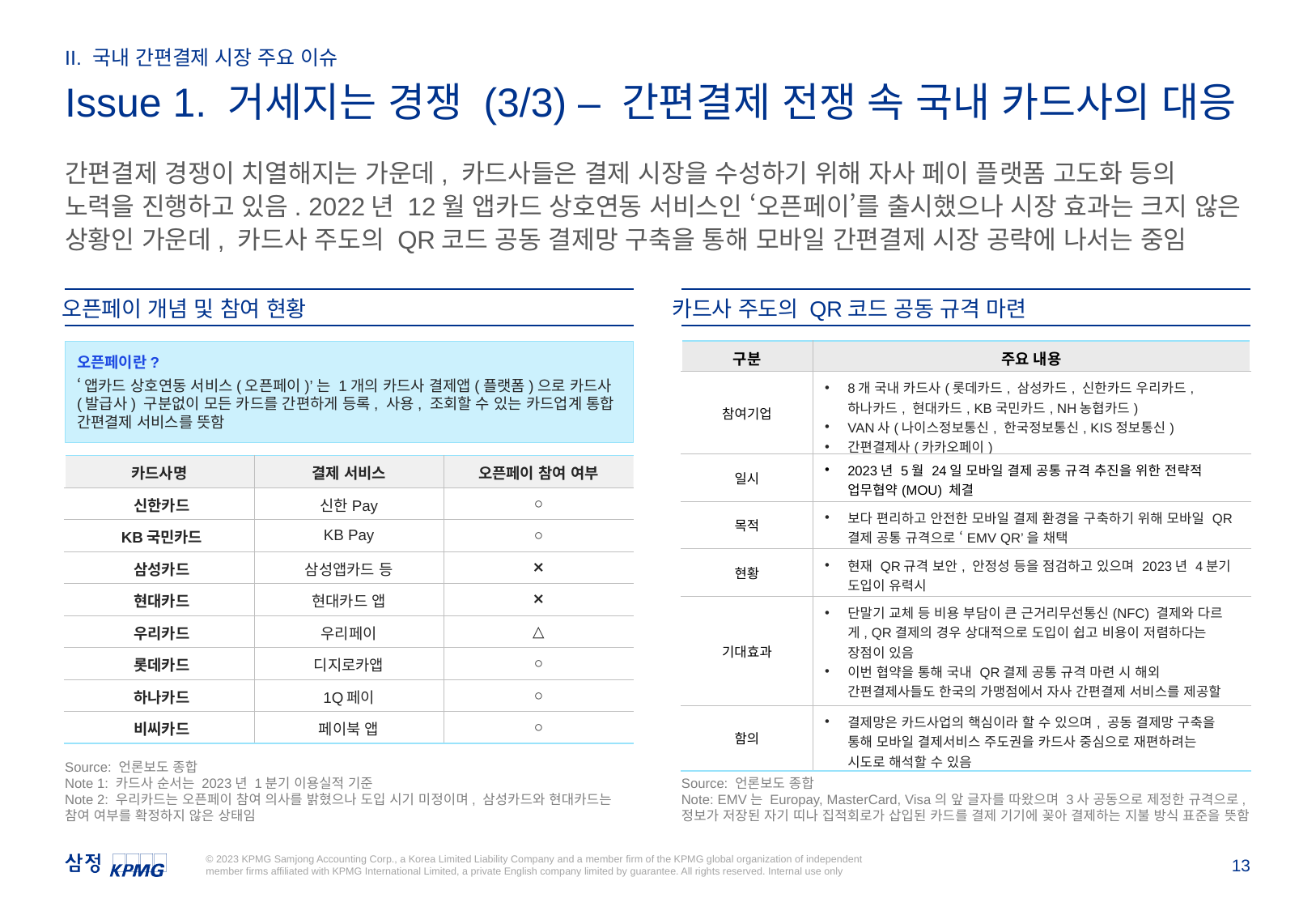

II. 국내 간편결제 시장 주요 이슈
Issue 1. 거세지는 경쟁 (3/3) – 간편결제 전쟁 속 국내 카드사의 대응
간편결제 경쟁이 치열해지는 가운데, 카드사들은 결제 시장을 수성하기 위해 자사 페이 플랫폼 고도화 등의 노력을 진행하고 있음. 2022년 12월 앱카드 상호연동 서비스인 ‘오픈페이’를 출시했으나 시장 효과는 크지 않은 상황인 가운데, 카드사 주도의 QR코드 공동 결제망 구축을 통해 모바일 간편결제 시장 공략에 나서는 중임
오픈페이 개념 및 참여 현황
카드사 주도의 QR코드 공동 규격 마련
오픈페이란?
‘앱카드 상호연동 서비스(오픈페이)’는 1개의 카드사 결제앱(플랫폼)으로 카드사(발급사) 구분없이 모든 카드를 간편하게 등록, 사용, 조회할 수 있는 카드업계 통합 간편결제 서비스를 뜻함
| 구분 | 주요 내용 |
| --- | --- |
| 참여기업 | 8개 국내 카드사(롯데카드, 삼성카드, 신한카드 우리카드, 하나카드, 현대카드, KB국민카드, NH농협카드) VAN사(나이스정보통신, 한국정보통신, KIS정보통신) 간편결제사(카카오페이) |
| 일시 | 2023년 5월 24일 모바일 결제 공통 규격 추진을 위한 전략적 업무협약(MOU) 체결 |
| 목적 | 보다 편리하고 안전한 모바일 결제 환경을 구축하기 위해 모바일 QR결제 공통 규격으로 ‘EMV QR’을 채택 |
| 현황 | 현재 QR규격 보안, 안정성 등을 점검하고 있으며 2023년 4분기 도입이 유력시 |
| 기대효과 | 단말기 교체 등 비용 부담이 큰 근거리무선통신(NFC) 결제와 다르게, QR결제의 경우 상대적으로 도입이 쉽고 비용이 저렴하다는 장점이 있음 이번 협약을 통해 국내 QR결제 공통 규격 마련 시 해외 간편결제사들도 한국의 가맹점에서 자사 간편결제 서비스를 제공할 수 있을 것으로 전망 |
| 함의 | 결제망은 카드사업의 핵심이라 할 수 있으며, 공동 결제망 구축을 통해 모바일 결제서비스 주도권을 카드사 중심으로 재편하려는 시도로 해석할 수 있음 |
| 카드사명 | 결제 서비스 | 오픈페이 참여 여부 |
| --- | --- | --- |
| 신한카드 | 신한Pay | ○ |
| KB국민카드 | KB Pay | ○ |
| 삼성카드 | 삼성앱카드 등 | ❌ |
| 현대카드 | 현대카드 앱 | ❌ |
| 우리카드 | 우리페이 | △ |
| 롯데카드 | 디지로카앱 | ○ |
| 하나카드 | 1Q페이 | ○ |
| 비씨카드 | 페이북 앱 | ○ |
Source: 언론보도 종합
Note 1: 카드사 순서는 2023년 1분기 이용실적 기준
Note 2: 우리카드는 오픈페이 참여 의사를 밝혔으나 도입 시기 미정이며, 삼성카드와 현대카드는 참여 여부를 확정하지 않은 상태임
Source: 언론보도 종합
Note: EMV는 Europay, MasterCard, Visa의 앞 글자를 따왔으며 3사 공동으로 제정한 규격으로, 정보가 저장된 자기 띠나 집적회로가 삽입된 카드를 결제 기기에 꽂아 결제하는 지불 방식 표준을 뜻함